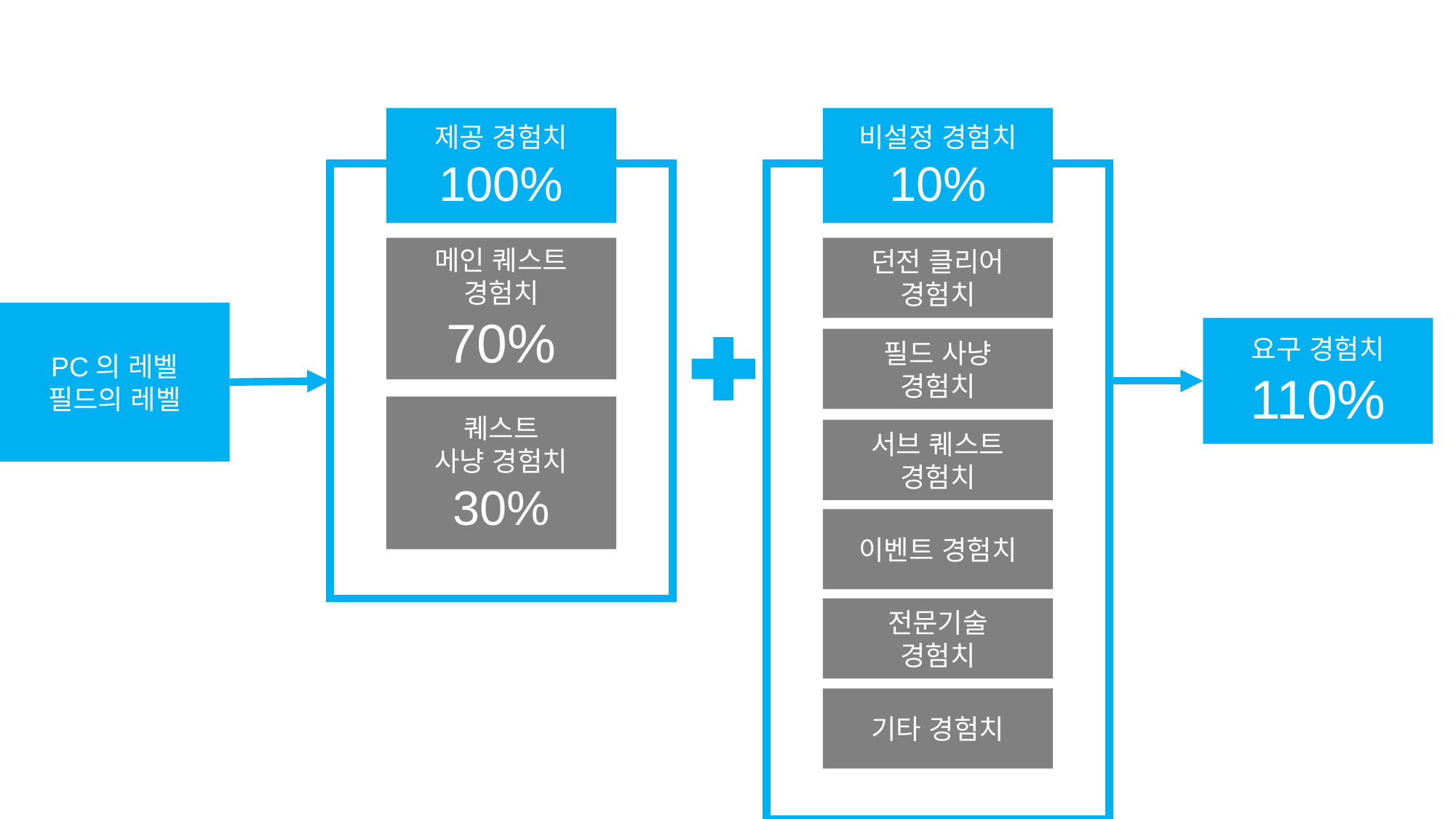

제공 경험치
100%
비설정 경험치
10%

메인 퀘스트
경험치
70%
던전 클리어
경험치
PC의 레벨
필드의 레벨
요구 경험치
110%

필드 사냥
경험치
퀘스트
사냥 경험치
30%
서브 퀘스트
경험치
이벤트 경험치
전문기술
경험치
기타 경험치